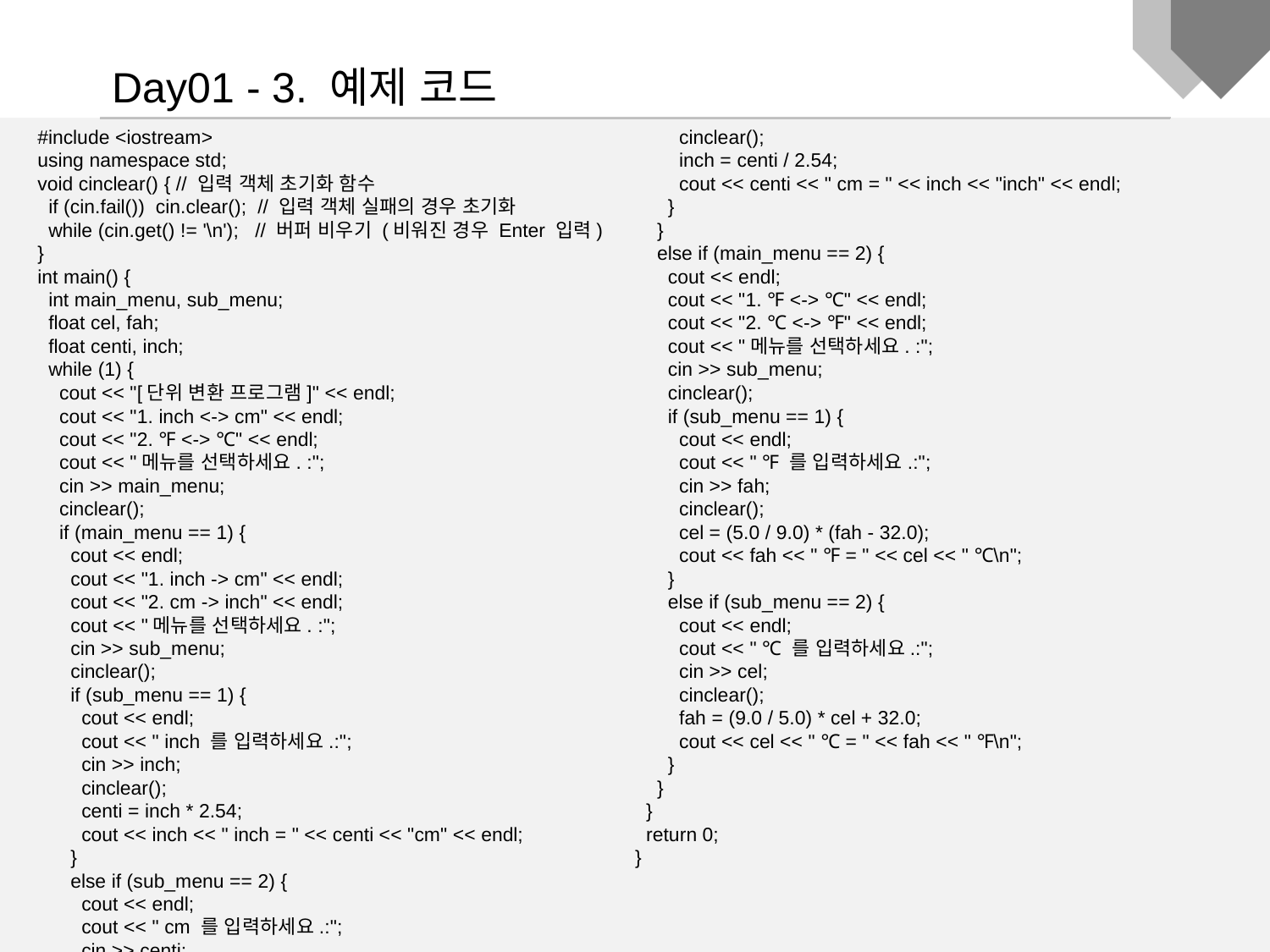

Day01 - 3. 예제 코드
#include <iostream>
using namespace std;
void cinclear() { // 입력 객체 초기화 함수
  if (cin.fail())  cin.clear();  // 입력 객체 실패의 경우 초기화
  while (cin.get() != '\n');   // 버퍼 비우기 (비워진 경우 Enter 입력)
}
int main() {
  int main_menu, sub_menu;
  float cel, fah;
  float centi, inch;
  while (1) {
    cout << "[단위 변환 프로그램]" << endl;
    cout << "1. inch <-> cm" << endl;
    cout << "2. ℉ <-> ℃" << endl;
    cout << "메뉴를 선택하세요. :";
    cin >> main_menu;
    cinclear();
    if (main_menu == 1) {
      cout << endl;
      cout << "1. inch -> cm" << endl;
      cout << "2. cm -> inch" << endl;
      cout << "메뉴를 선택하세요. :";
      cin >> sub_menu;
      cinclear();
      if (sub_menu == 1) {
        cout << endl;
        cout << " inch 를 입력하세요.:";
        cin >> inch;
        cinclear();
        centi = inch * 2.54;
        cout << inch << " inch = " << centi << "cm" << endl;
      }
      else if (sub_menu == 2) {
        cout << endl;
        cout << " cm 를 입력하세요.:";
        cin >> centi;
        cinclear();
        inch = centi / 2.54;
        cout << centi << " cm = " << inch << "inch" << endl;
      }
    }
    else if (main_menu == 2) {
      cout << endl;
      cout << "1. ℉ <-> ℃" << endl;
      cout << "2. ℃ <-> ℉" << endl;
      cout << "메뉴를 선택하세요. :";
      cin >> sub_menu;
      cinclear();
      if (sub_menu == 1) {
        cout << endl;
        cout << " ℉ 를 입력하세요.:";
        cin >> fah;
        cinclear();
        cel = (5.0 / 9.0) * (fah - 32.0);
        cout << fah << " ℉ = " << cel << " ℃\n";
      }
      else if (sub_menu == 2) {
        cout << endl;
        cout << " ℃ 를 입력하세요.:";
        cin >> cel;
        cinclear();
        fah = (9.0 / 5.0) * cel + 32.0;
        cout << cel << " ℃ = " << fah << " ℉\n";
      }
    }
  }
  return 0;
}